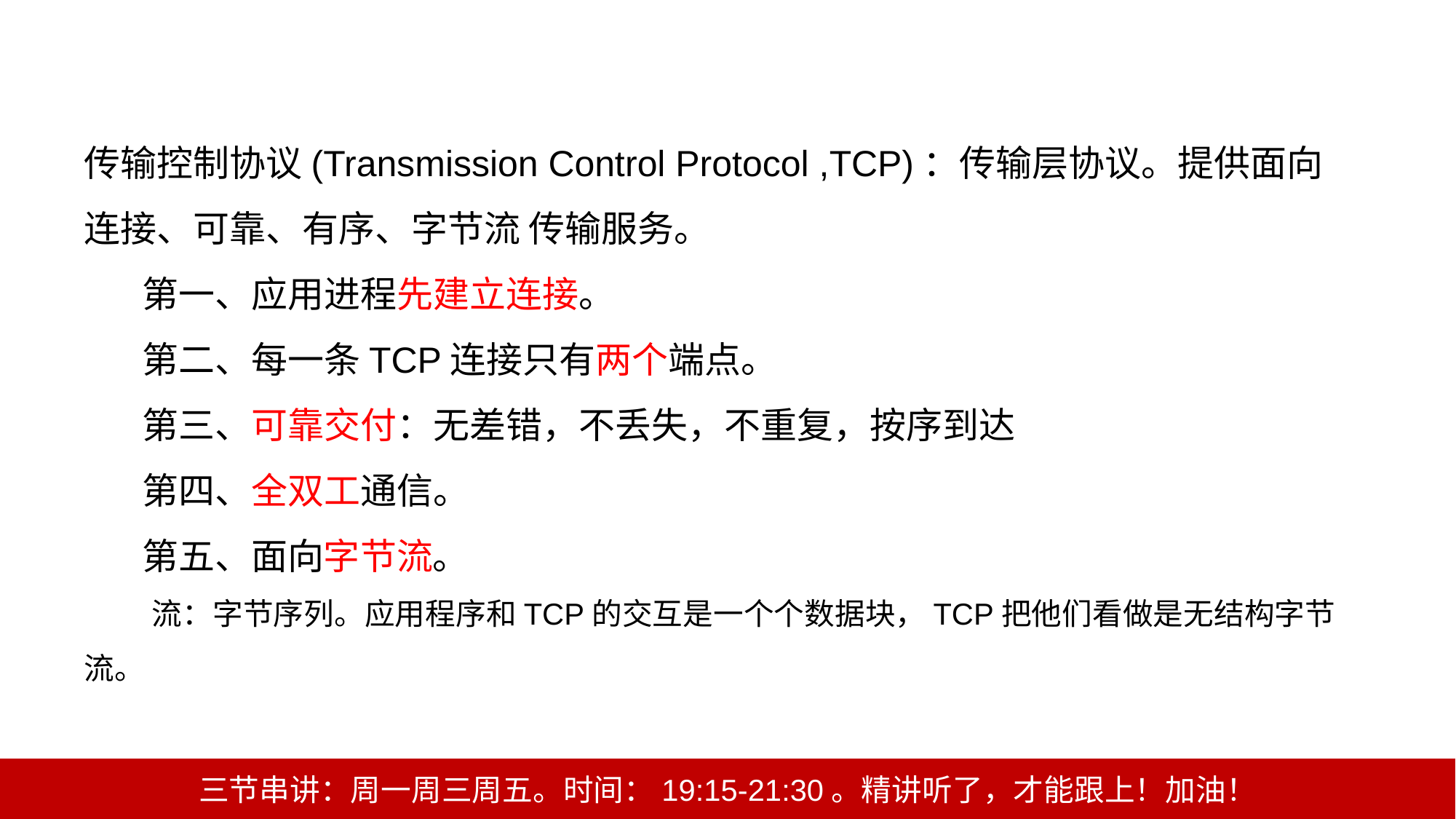

传输控制协议(Transmission Control Protocol ,TCP)：传输层协议。提供面向连接、可靠、有序、字节流 传输服务。
      第一、应用进程先建立连接。
      第二、每一条TCP连接只有两个端点。
      第三、可靠交付：无差错，不丢失，不重复，按序到达
      第四、全双工通信。
      第五、面向字节流。
         流：字节序列。应用程序和TCP的交互是一个个数据块，TCP把他们看做是无结构字节流。
三节串讲：周一周三周五。时间：19:15-21:30。精讲听了，才能跟上！加油！